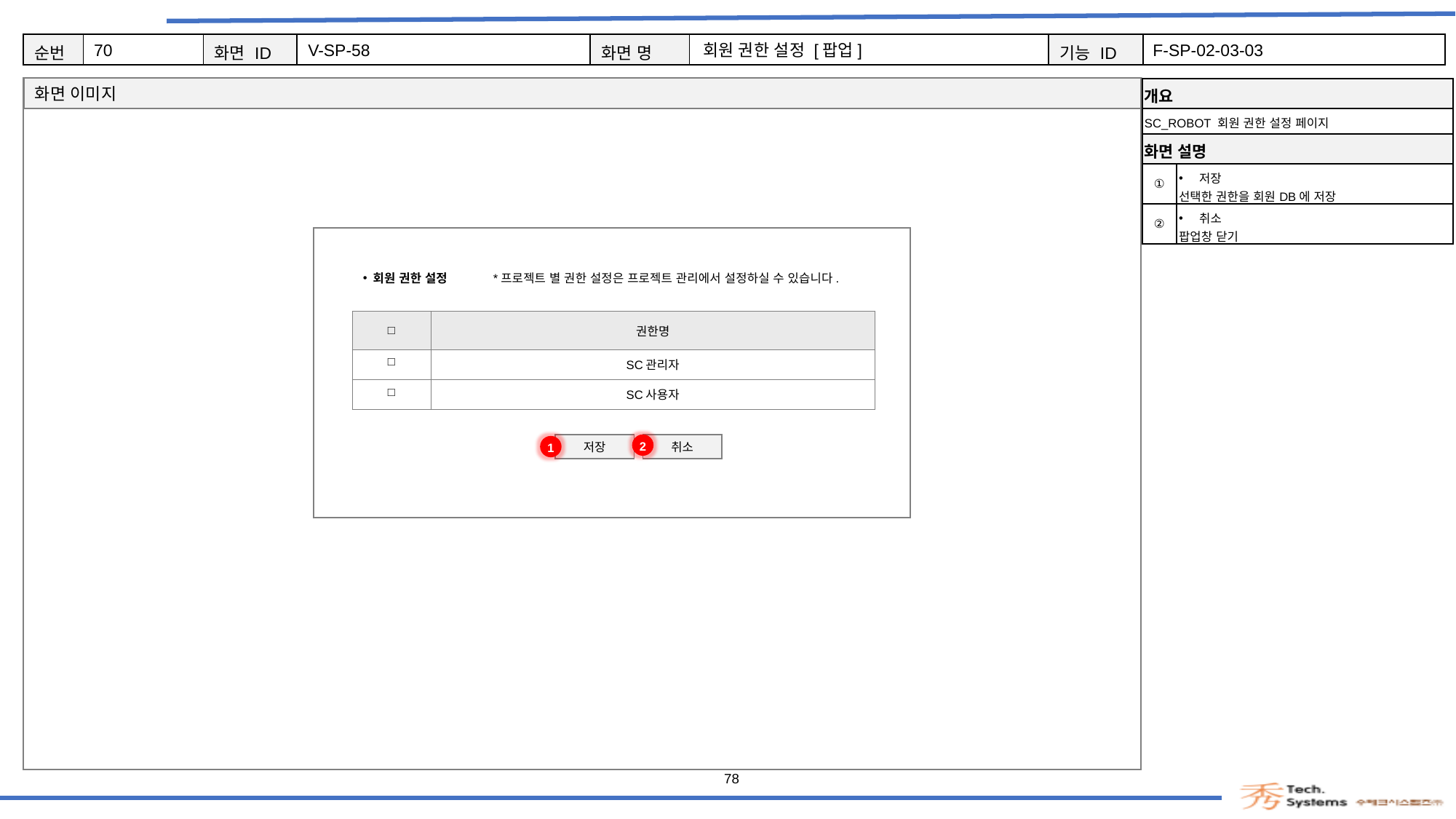

70
V-SP-58
회원 권한 설정 [팝업]
F-SP-02-03-03
| 개요 |  |
| --- | --- |
| SC\_ROBOT 회원 권한 설정 페이지 |  |
| 화면 설명 | Description |
| ① | 저장 선택한 권한을 회원DB에 저장 |
| ② | 취소 팝업창 닫기 |

회원 권한 설정
*프로젝트 별 권한 설정은 프로젝트 관리에서 설정하실 수 있습니다.
| □ | 권한명 |
| --- | --- |
| □ | SC관리자 |
| □ | SC사용자 |
2

1

저장
취소